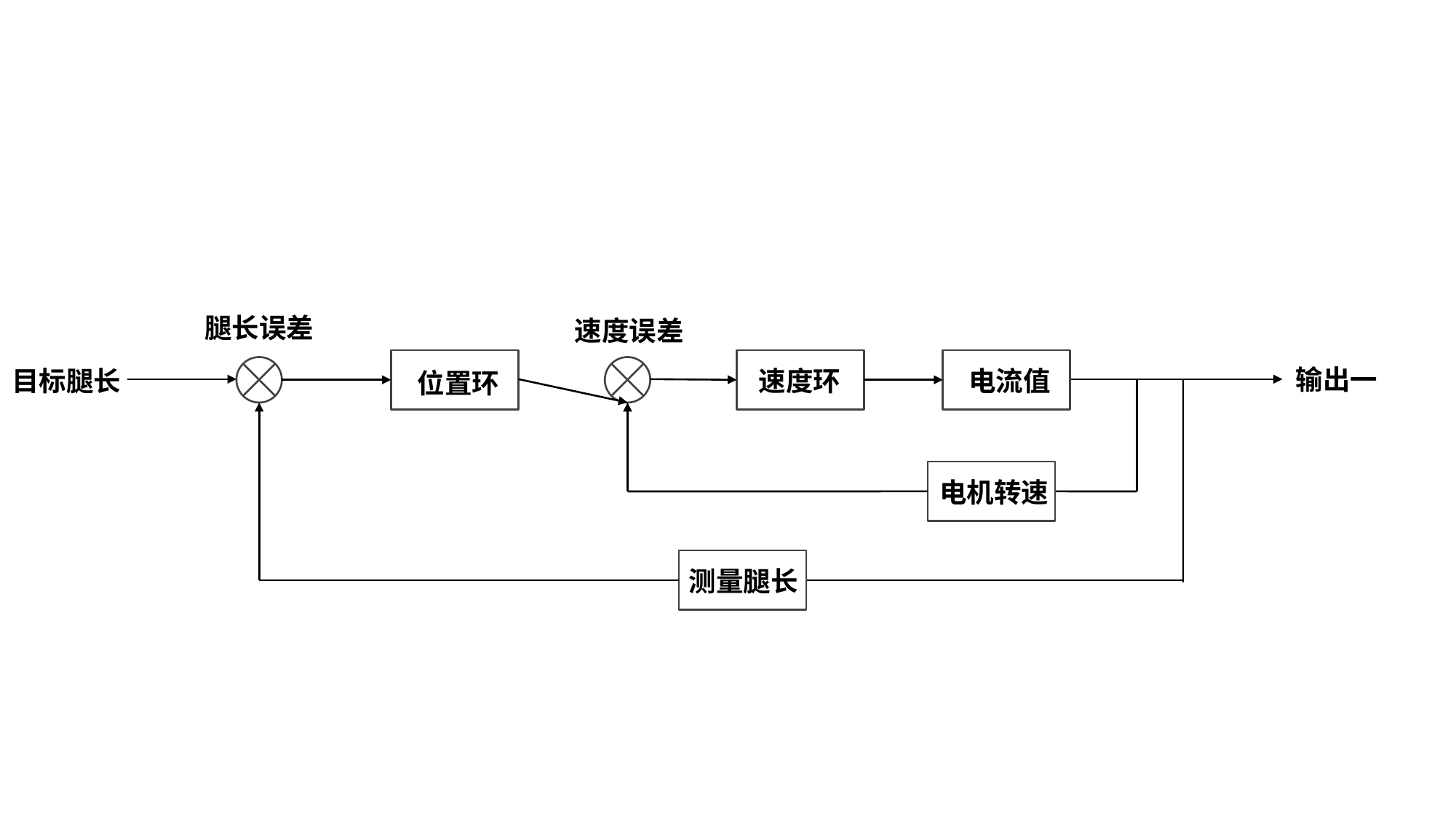

腿长误差
速度误差

输出一
目标腿长
速度环
电流值
位置环

电机转速

测量腿长